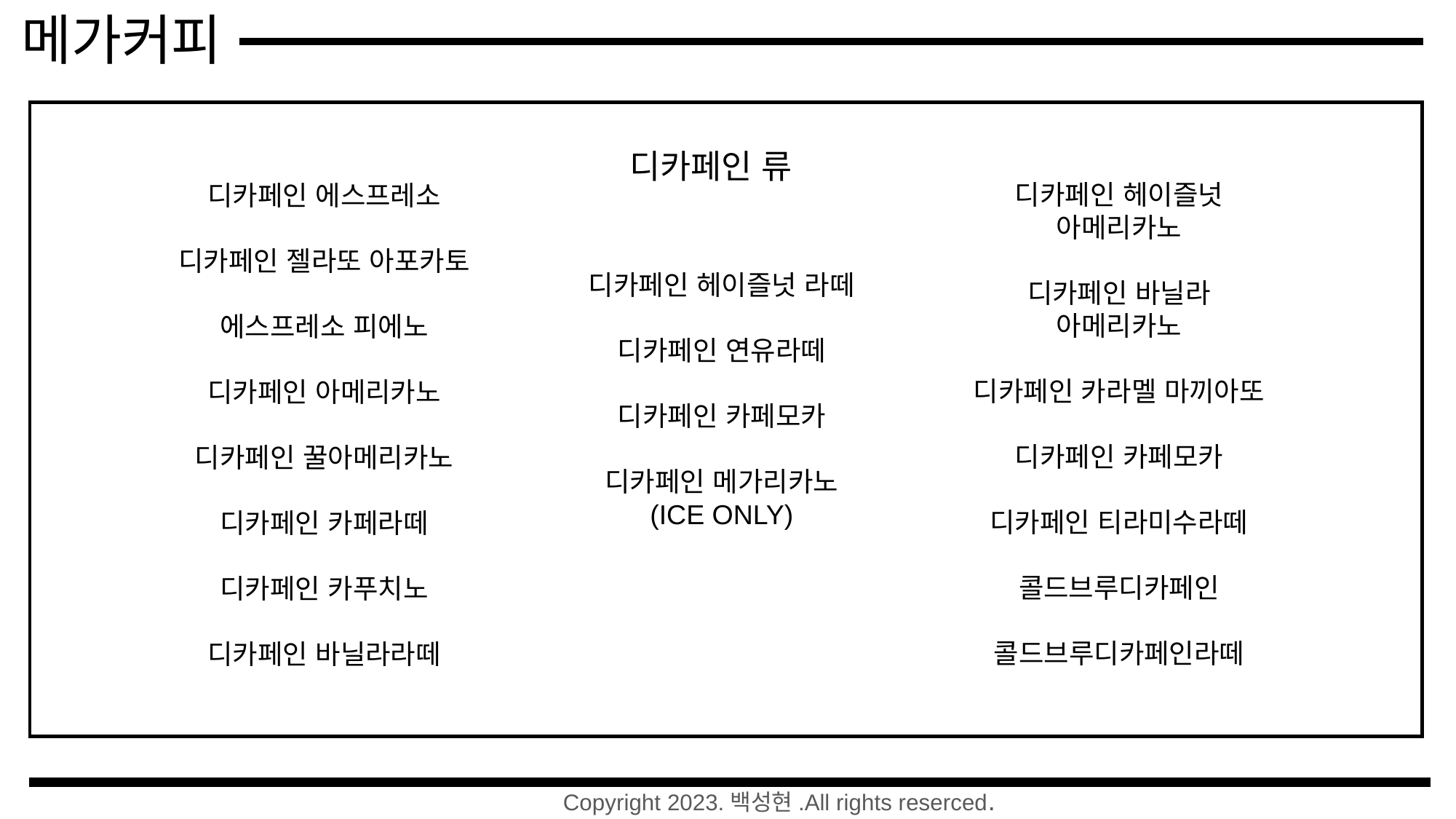

메가커피

디카페인 류
디카페인 헤이즐넛
아메리카노

디카페인 바닐라
아메리카노

디카페인 카라멜 마끼아또

디카페인 카페모카

디카페인 티라미수라떼

콜드브루디카페인

콜드브루디카페인라떼

디카페인 에스프레소

디카페인 젤라또 아포카토

에스프레소 피에노

디카페인 아메리카노

디카페인 꿀아메리카노

디카페인 카페라떼

디카페인 카푸치노

디카페인 바닐라라떼

디카페인 헤이즐넛 라떼

디카페인 연유라떼

디카페인 카페모카

디카페인 메가리카노
(ICE ONLY)

Copyright 2023.백성현.All rights reserced.